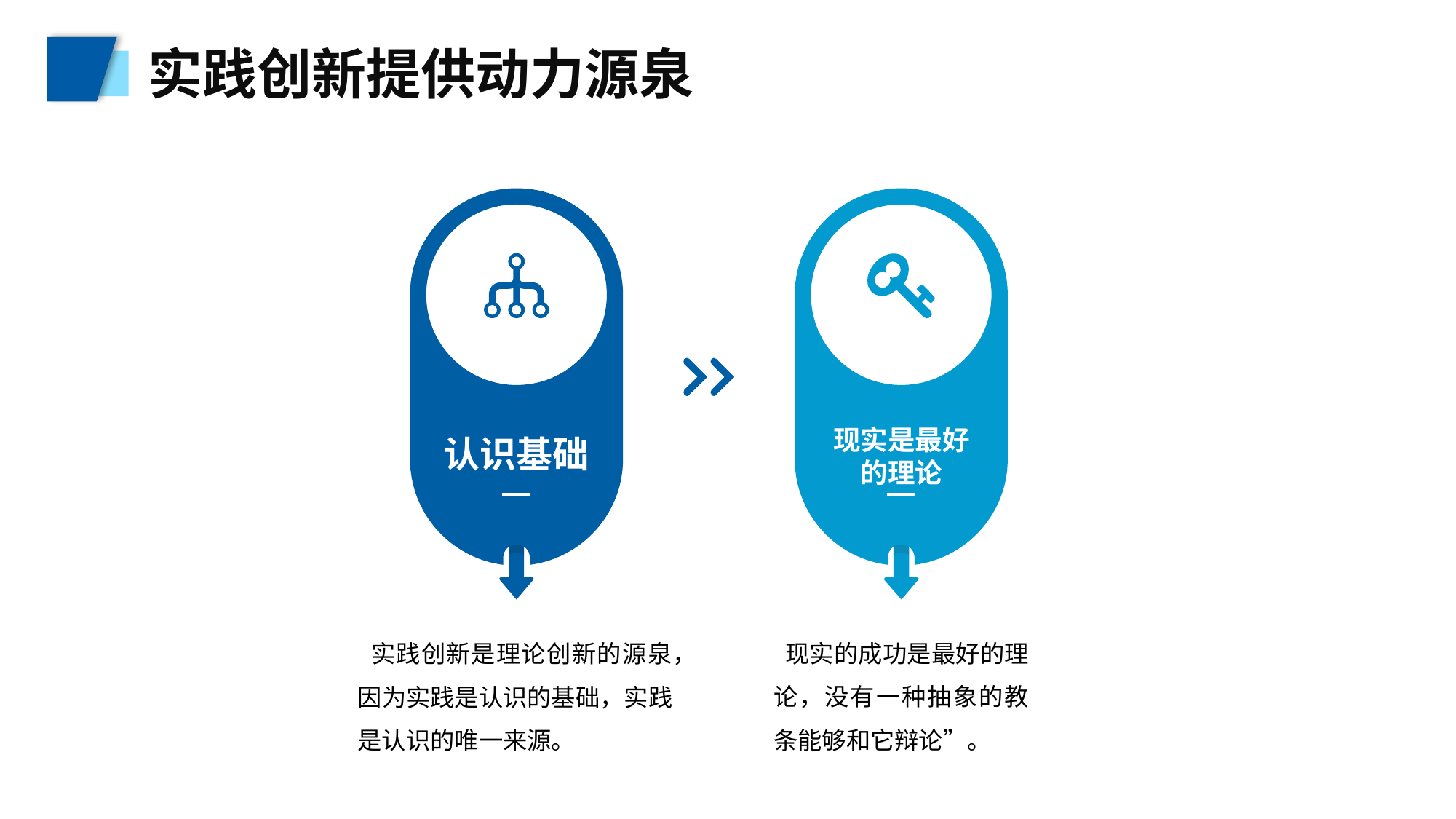

实践创新提供动力源泉

现实是最好的理论
认识基础
 现实的成功是最好的理论，没有一种抽象的教条能够和它辩论”。
 实践创新是理论创新的源泉，因为实践是认识的基础，实践是认识的唯一来源。